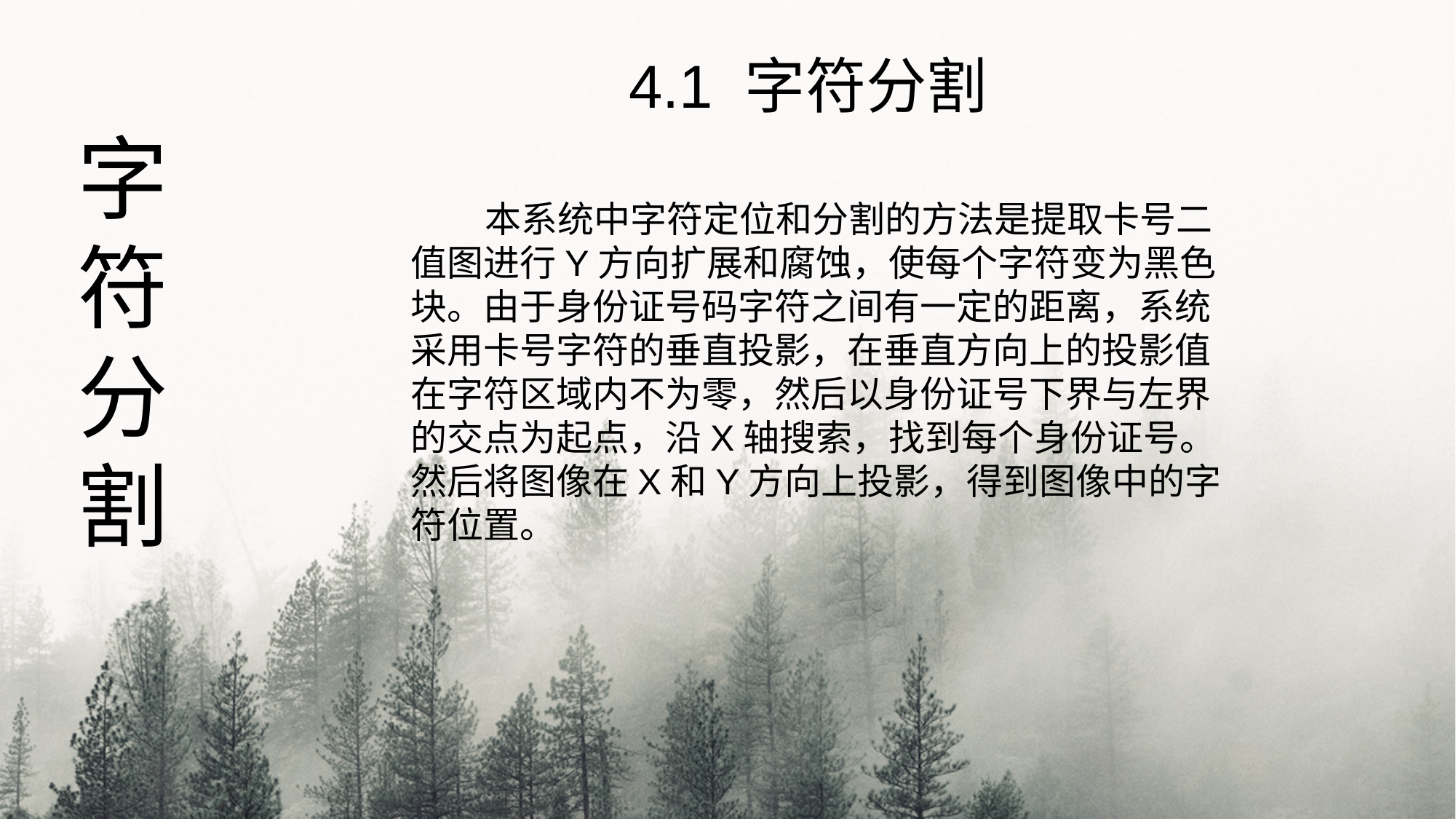

4.1 字符分割
字
符
分
割

        本系统中字符定位和分割的方法是提取卡号二值图进行Y方向扩展和腐蚀，使每个字符变为黑色块。由于身份证号码字符之间有一定的距离，系统采用卡号字符的垂直投影，在垂直方向上的投影值在字符区域内不为零，然后以身份证号下界与左界的交点为起点，沿X轴搜索，找到每个身份证号。然后将图像在X和Y方向上投影，得到图像中的字符位置。